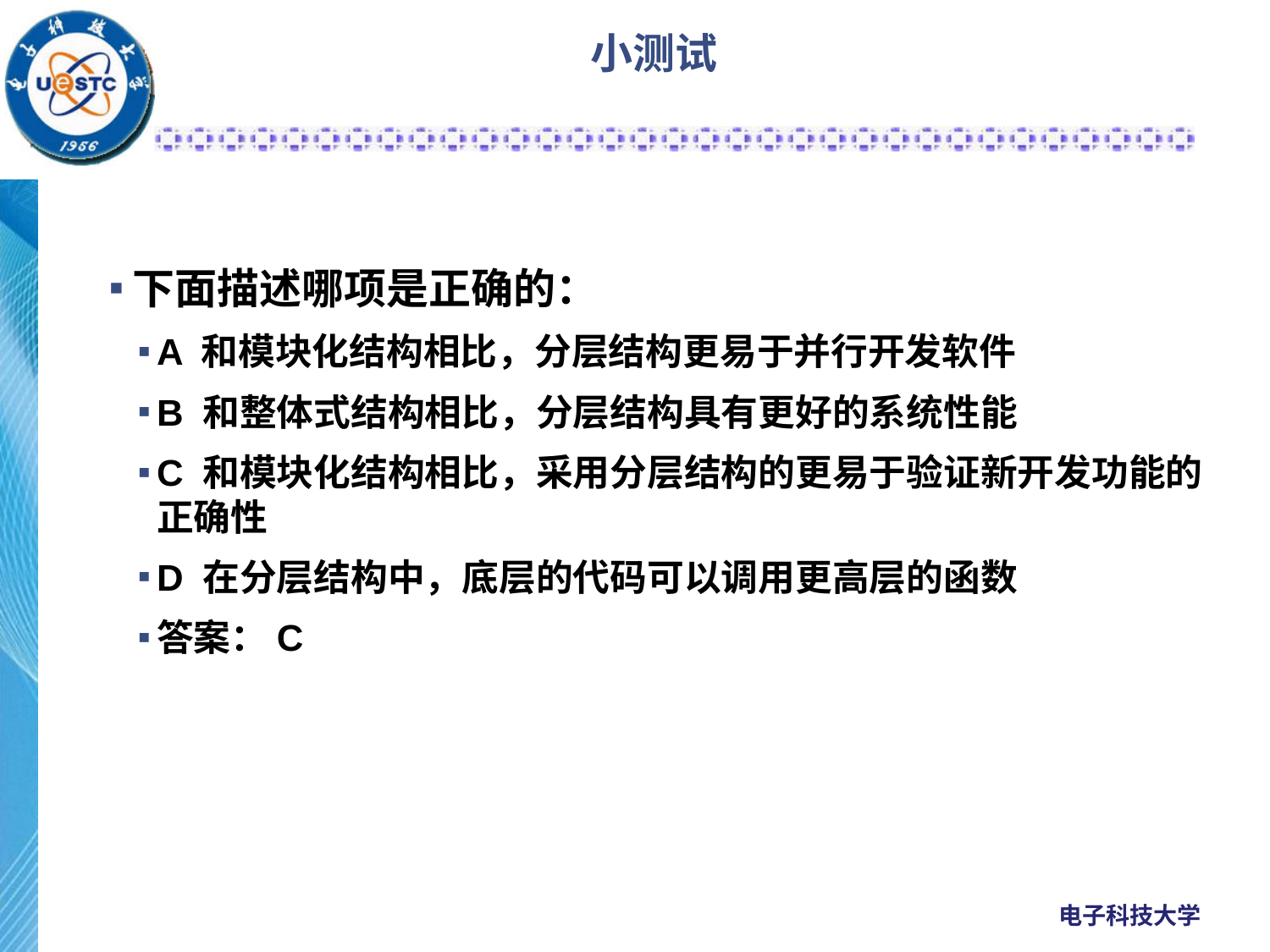

# 小测试
下面描述哪项是正确的：
A 和模块化结构相比，分层结构更易于并行开发软件
B 和整体式结构相比，分层结构具有更好的系统性能
C 和模块化结构相比，采用分层结构的更易于验证新开发功能的正确性
D 在分层结构中，底层的代码可以调用更高层的函数
答案：C